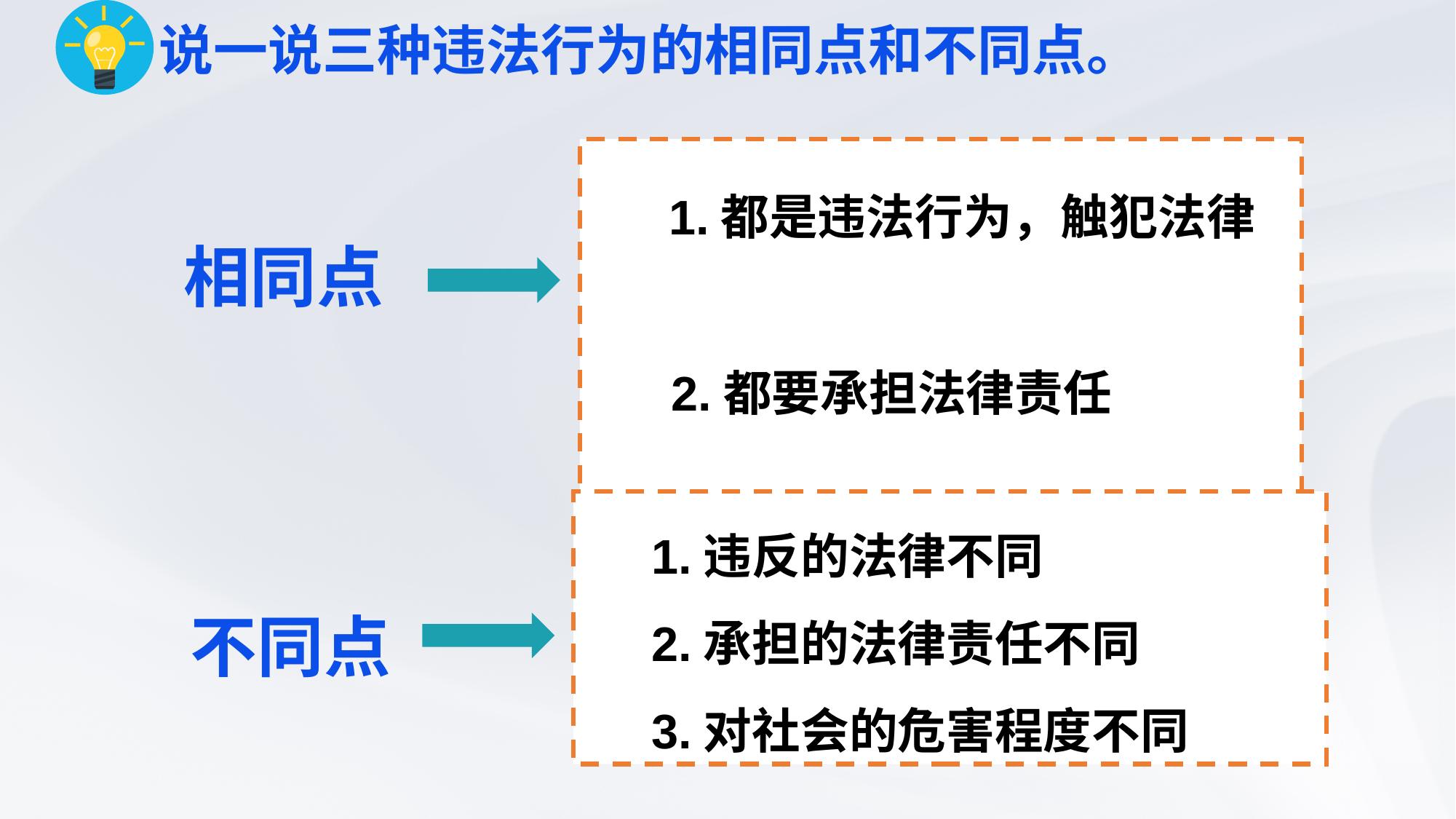

说一说三种违法行为的相同点和不同点。
     1.都是违法行为，触犯法律
      2.都要承担法律责任
      3.都有社会危害性
相同点

     1.违反的法律不同
     2.承担的法律责任不同
     3.对社会的危害程度不同
不同点